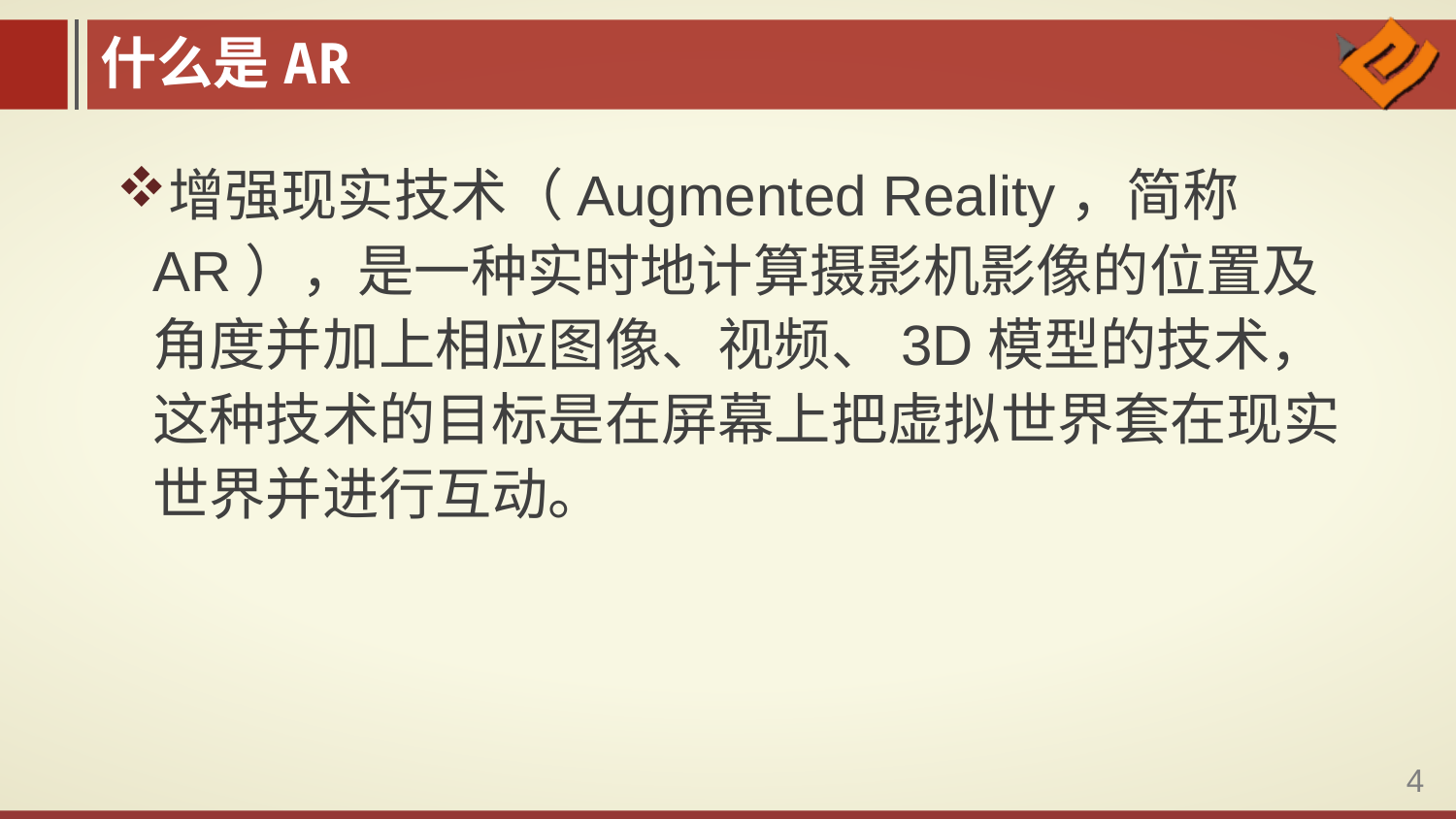

什么是AR
增强现实技术（Augmented Reality，简称 AR），是一种实时地计算摄影机影像的位置及角度并加上相应图像、视频、3D模型的技术，这种技术的目标是在屏幕上把虚拟世界套在现实世界并进行互动。